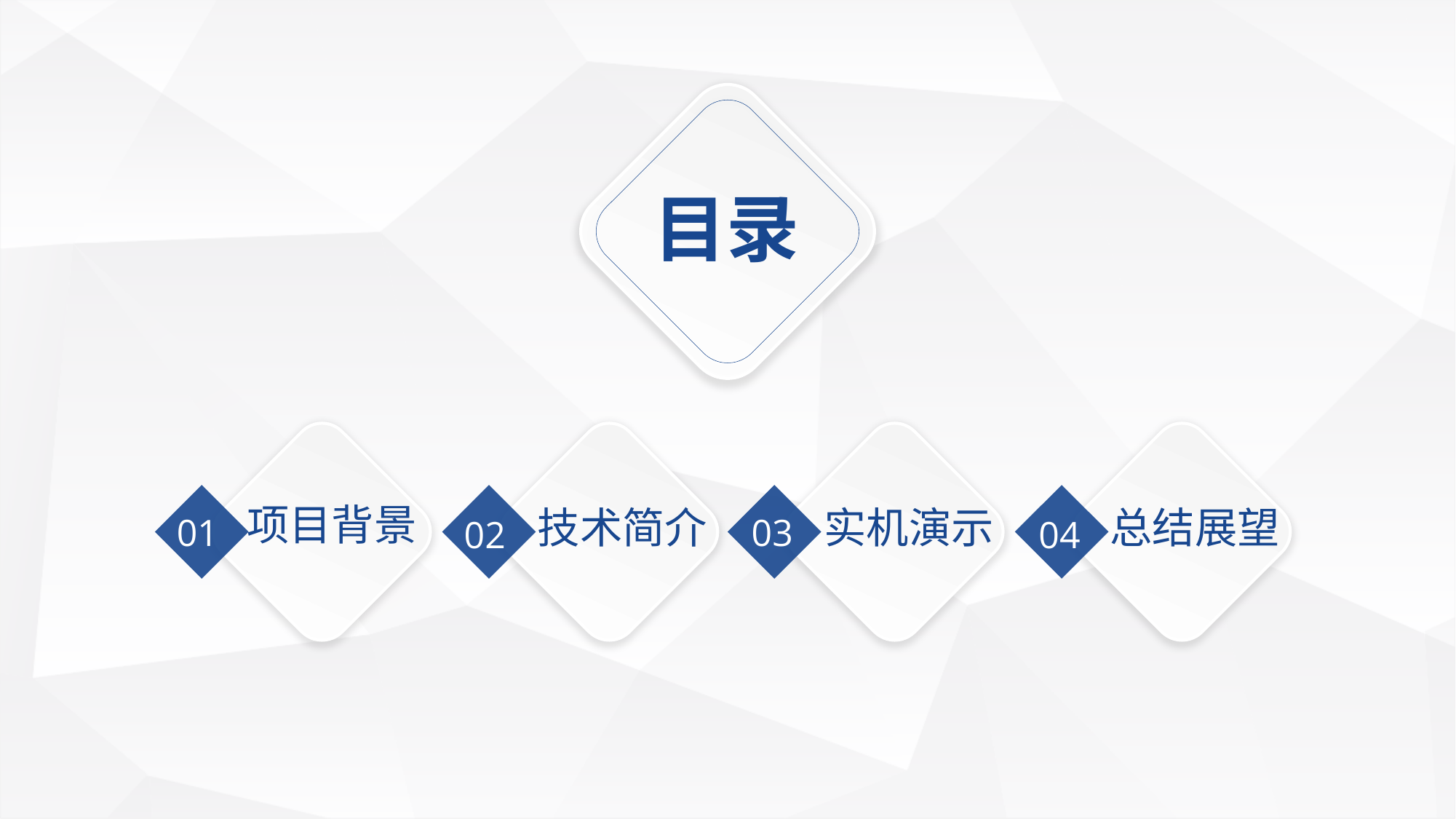

目录

项目背景
技术简介
 实机演示
 总结展望

01
03
02
04